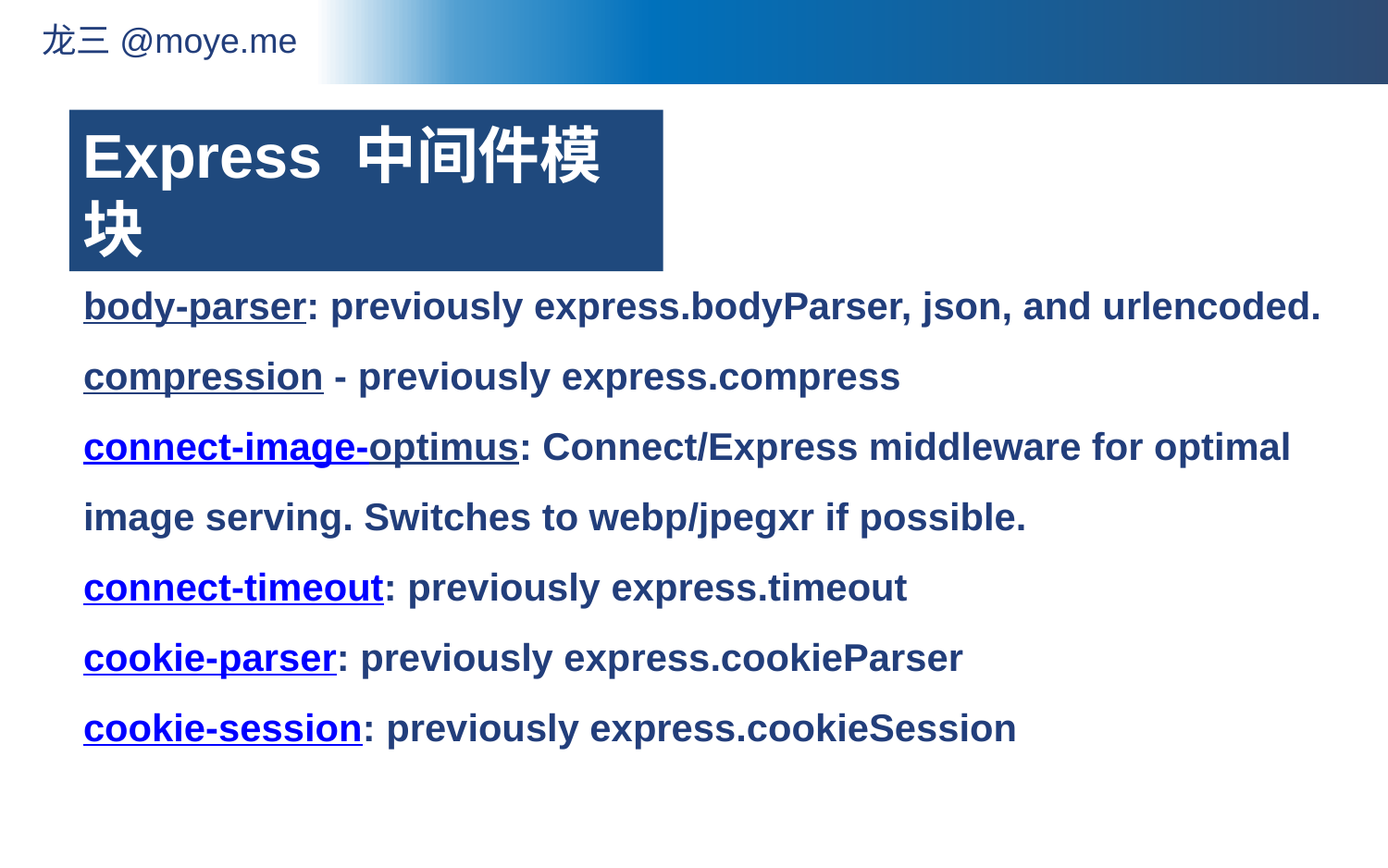

Express 中间件模块
body-parser: previously express.bodyParser, json, and urlencoded.
compression - previously express.compress
connect-image-optimus: Connect/Express middleware for optimal image serving. Switches to webp/jpegxr if possible.
connect-timeout: previously express.timeout
cookie-parser: previously express.cookieParser
cookie-session: previously express.cookieSession